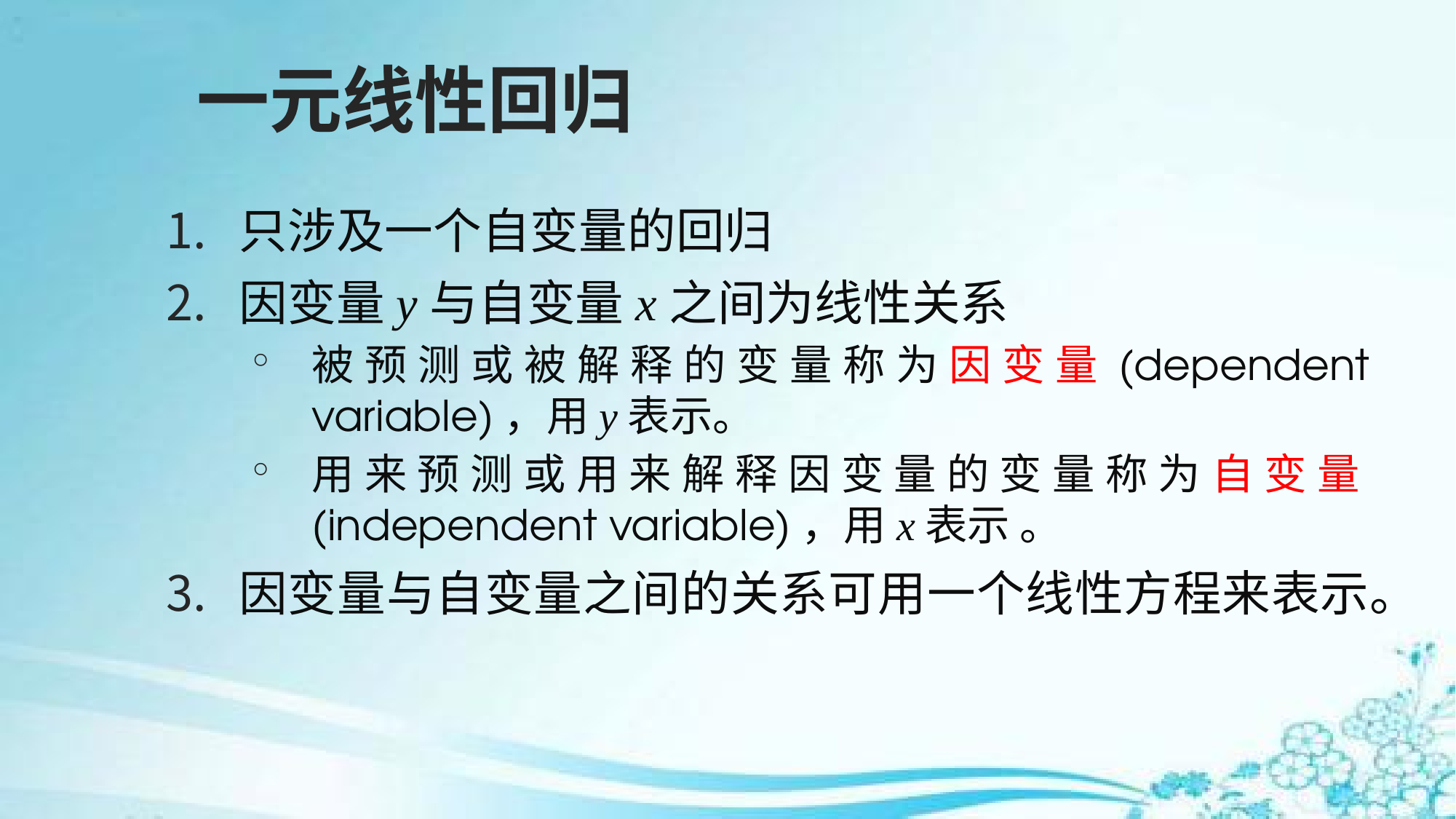

# 一元线性回归
只涉及一个自变量的回归
因变量y与自变量x之间为线性关系
被预测或被解释的变量称为因变量(dependent variable)，用y表示。
用来预测或用来解释因变量的变量称为自变量(independent variable)，用x表示 。
因变量与自变量之间的关系可用一个线性方程来表示。